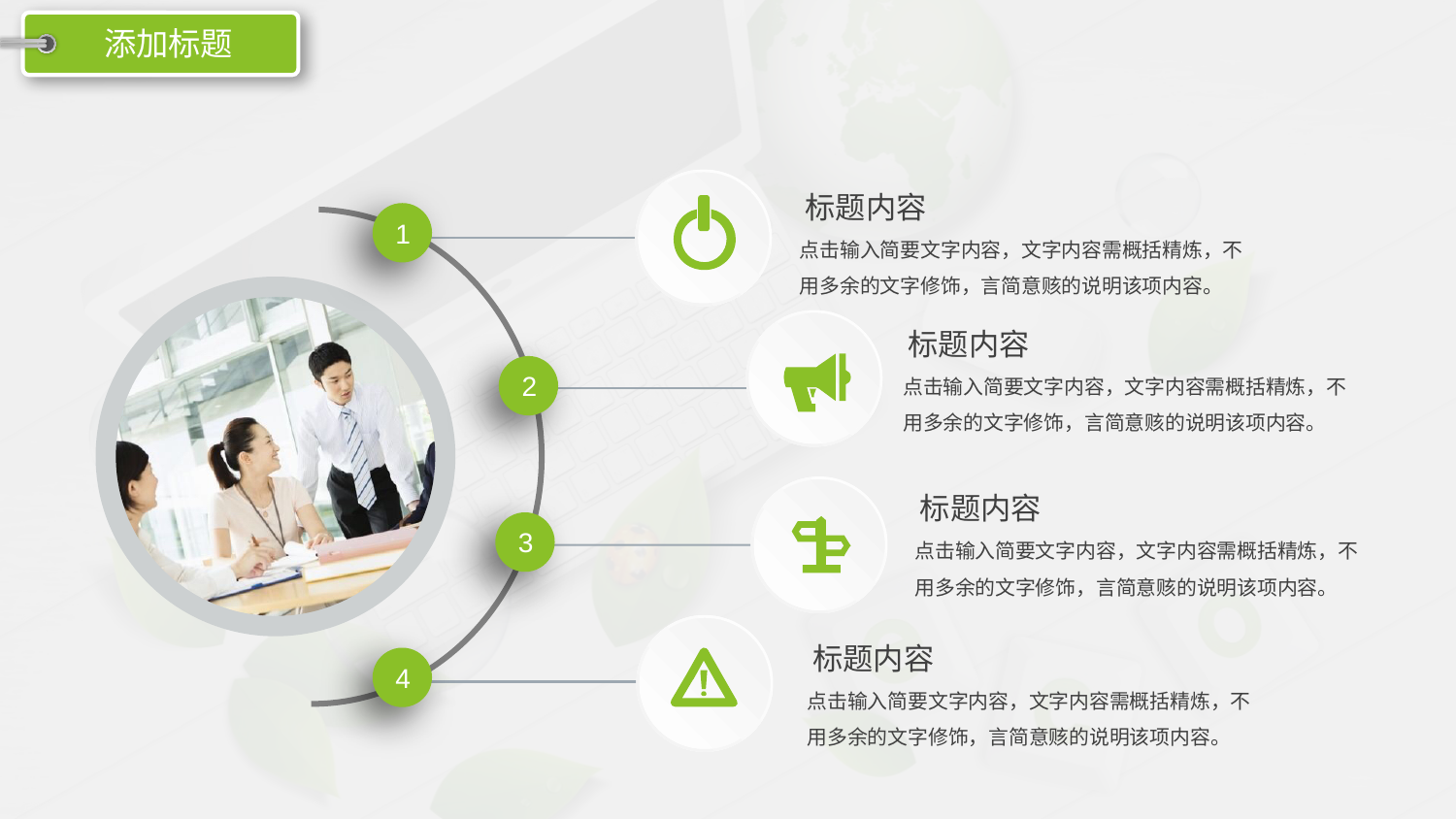

添加标题

标题内容
1
点击输入简要文字内容，文字内容需概括精炼，不用多余的文字修饰，言简意赅的说明该项内容。

标题内容
点击输入简要文字内容，文字内容需概括精炼，不用多余的文字修饰，言简意赅的说明该项内容。
2

标题内容
3
点击输入简要文字内容，文字内容需概括精炼，不用多余的文字修饰，言简意赅的说明该项内容。

标题内容
4
点击输入简要文字内容，文字内容需概括精炼，不用多余的文字修饰，言简意赅的说明该项内容。